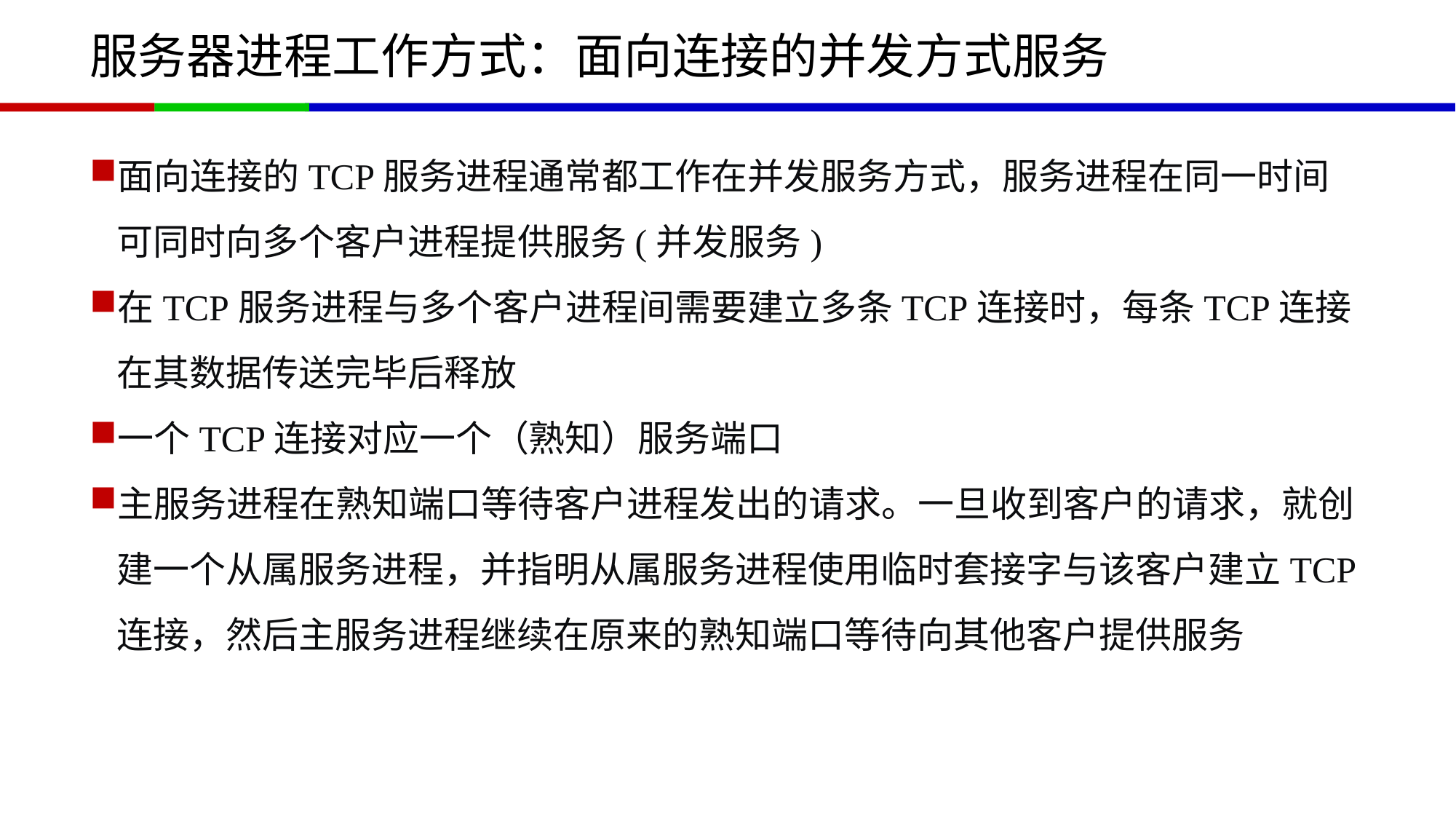

# 服务器进程工作方式：面向连接的并发方式服务
面向连接的TCP服务进程通常都工作在并发服务方式，服务进程在同一时间可同时向多个客户进程提供服务(并发服务)
在TCP服务进程与多个客户进程间需要建立多条TCP连接时，每条TCP连接在其数据传送完毕后释放
一个TCP连接对应一个（熟知）服务端口
主服务进程在熟知端口等待客户进程发出的请求。一旦收到客户的请求，就创建一个从属服务进程，并指明从属服务进程使用临时套接字与该客户建立TCP连接，然后主服务进程继续在原来的熟知端口等待向其他客户提供服务
18